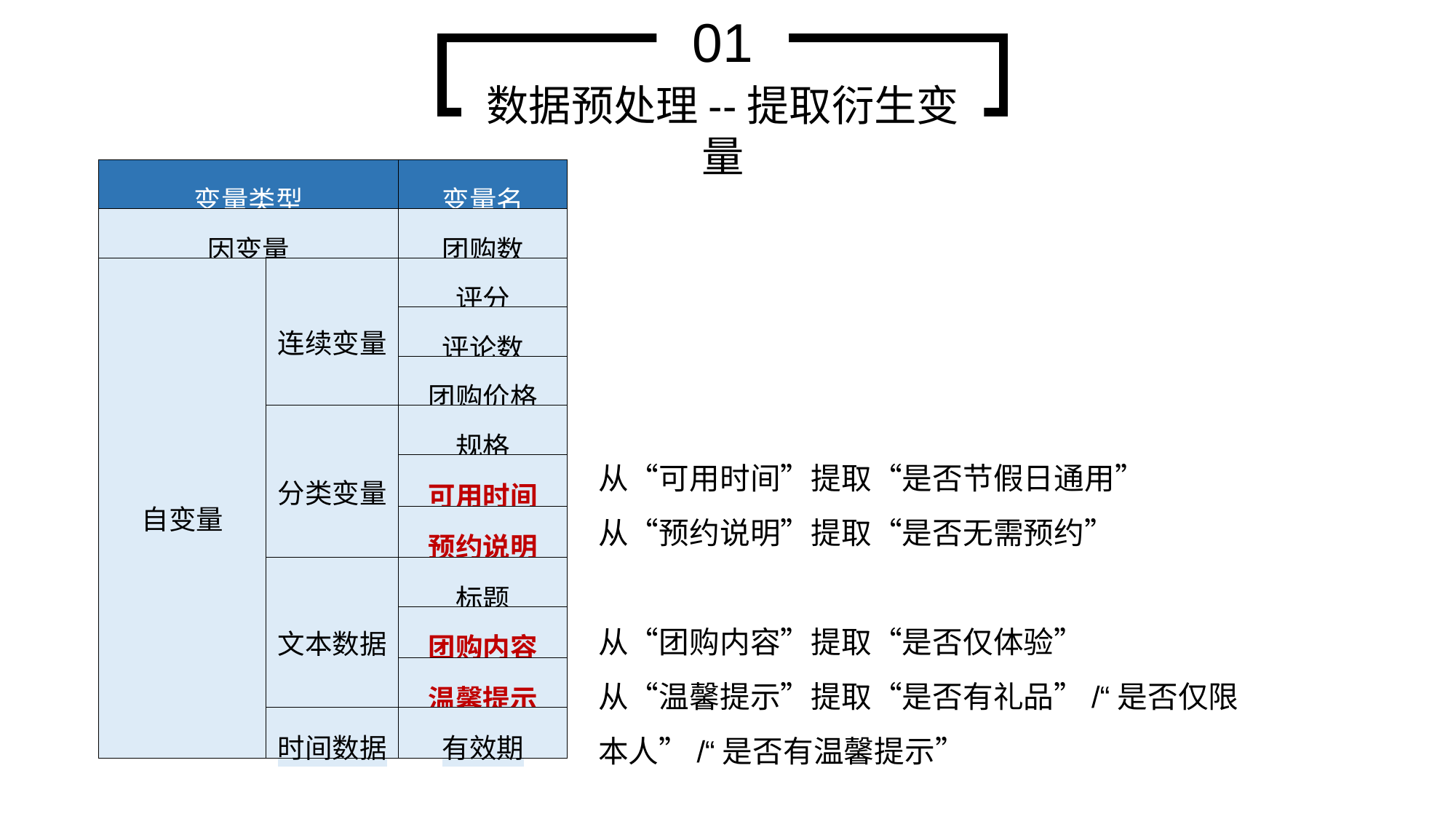

01

数据预处理--提取衍生变量
| 变量类型 |  | 变量名 |
| --- | --- | --- |
| 因变量 |  | 团购数 |
| 自变量 | 连续变量 | 评分 |
|  |  | 评论数 |
|  |  | 团购价格 |
|  | 分类变量 | 规格 |
|  |  | 可用时间 |
|  |  | 预约说明 |
|  | 文本数据 | 标题 |
|  |  | 团购内容 |
|  |  | 温馨提示 |
|  | 时间数据 | 有效期 |
从“可用时间”提取“是否节假日通用”
从“预约说明”提取“是否无需预约”

从“团购内容”提取“是否仅体验”
从“温馨提示”提取“是否有礼品”/“是否仅限本人”/“是否有温馨提示”